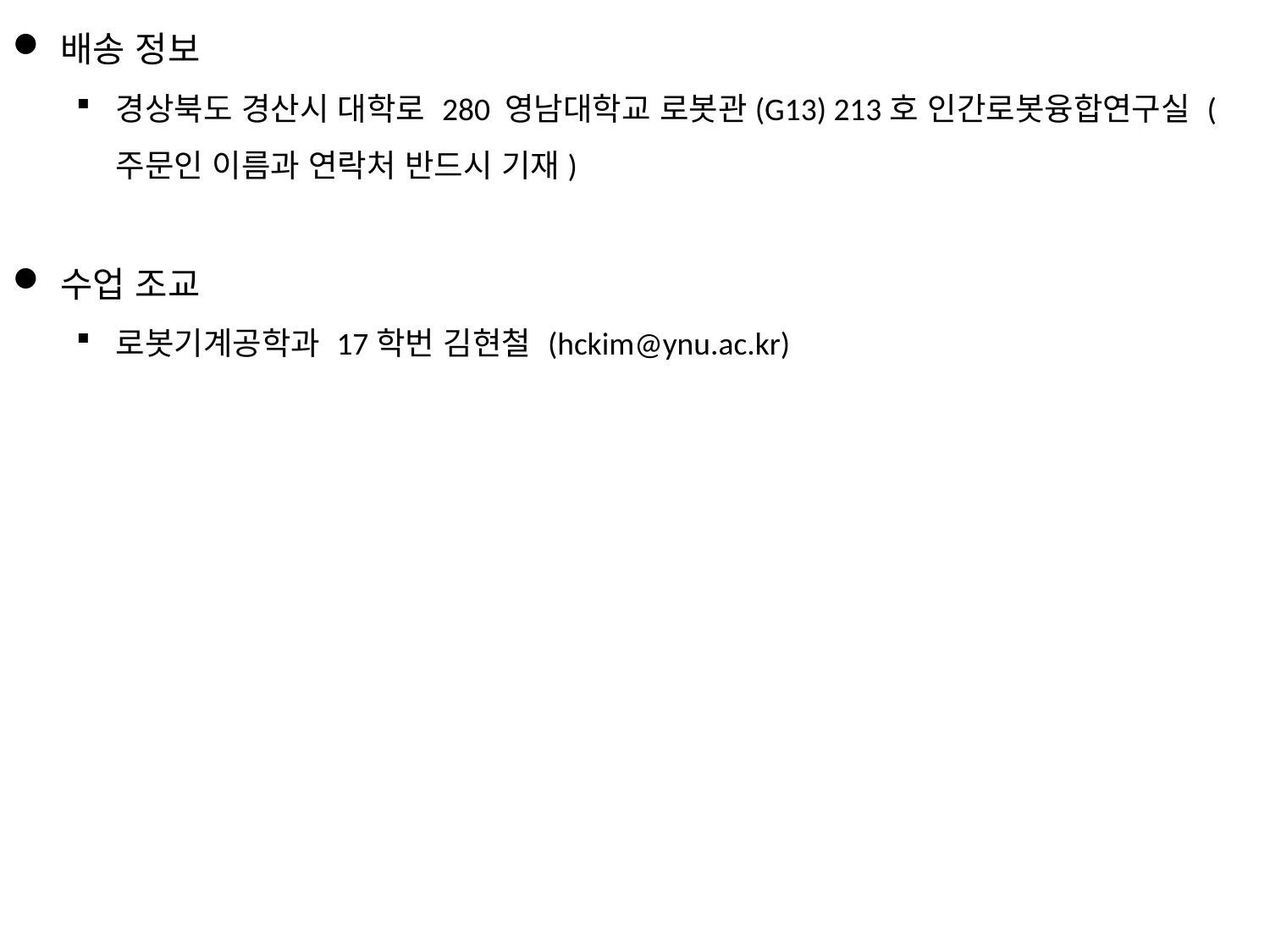

배송 정보
경상북도 경산시 대학로 280 영남대학교 로봇관(G13) 213호 인간로봇융합연구실 (주문인 이름과 연락처 반드시 기재)

수업 조교
로봇기계공학과 17학번 김현철 (hckim@ynu.ac.kr)